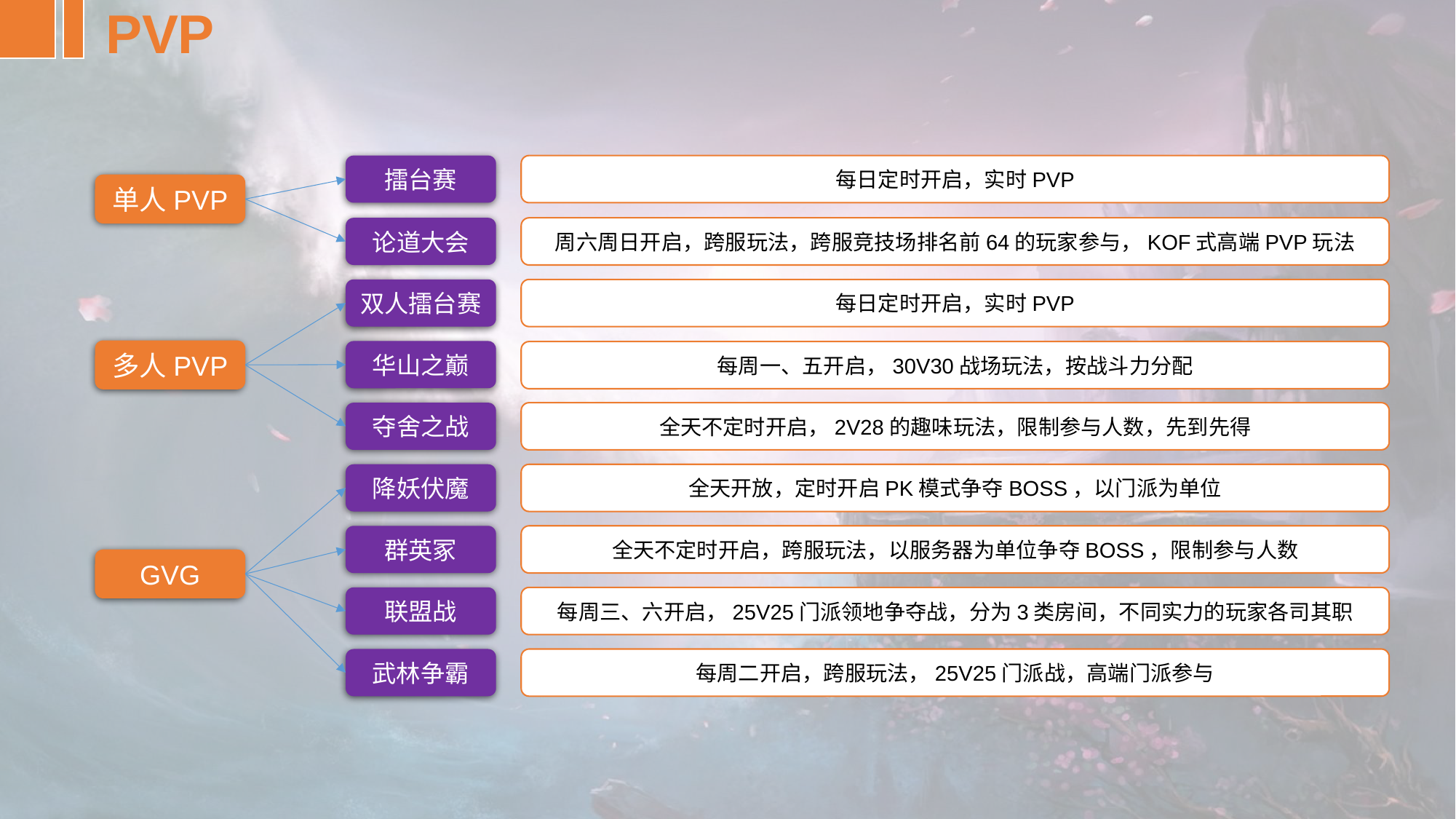

PVP

每日定时开启，实时PVP
擂台赛
单人PVP
周六周日开启，跨服玩法，跨服竞技场排名前64的玩家参与，KOF式高端PVP玩法
论道大会
双人擂台赛
每日定时开启，实时PVP
多人PVP
华山之巅
每周一、五开启，30V30战场玩法，按战斗力分配
全天不定时开启，2V28的趣味玩法，限制参与人数，先到先得
夺舍之战
降妖伏魔
全天开放，定时开启PK模式争夺BOSS，以门派为单位
全天不定时开启，跨服玩法，以服务器为单位争夺BOSS，限制参与人数
群英冢
GVG
联盟战
每周三、六开启，25V25门派领地争夺战，分为3类房间，不同实力的玩家各司其职
每周二开启，跨服玩法，25V25门派战，高端门派参与
武林争霸